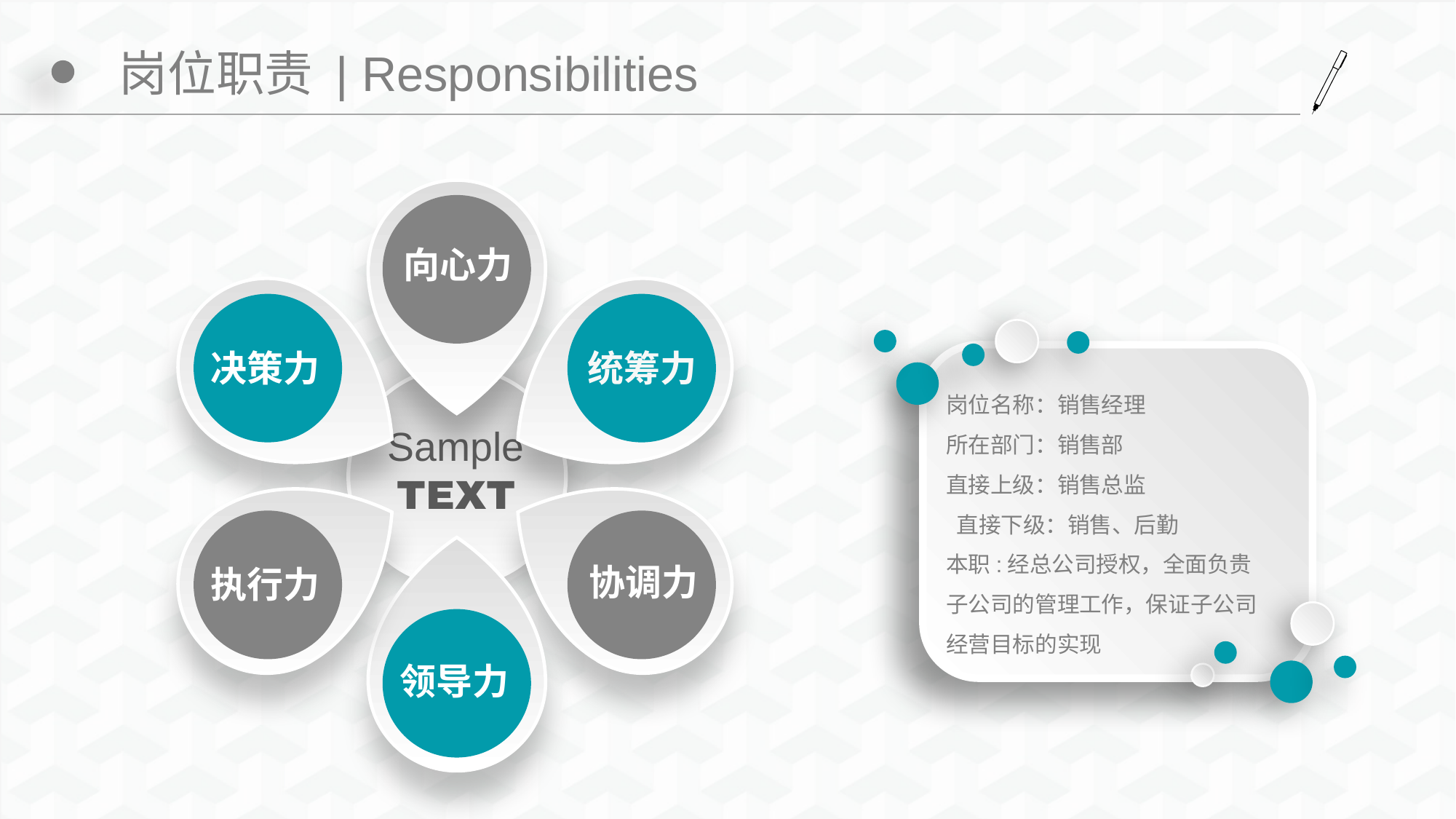

# 岗位职责 | Responsibilities

向心力

决策力

统筹力

岗位名称：销售经理
所在部门：销售部
直接上级：销售总监
 直接下级：销售、后勤
本职:经总公司授权，全面负贵子公司的管理工作，保证子公司经营目标的实现
Sample
TEXT

执行力

协调力

领导力